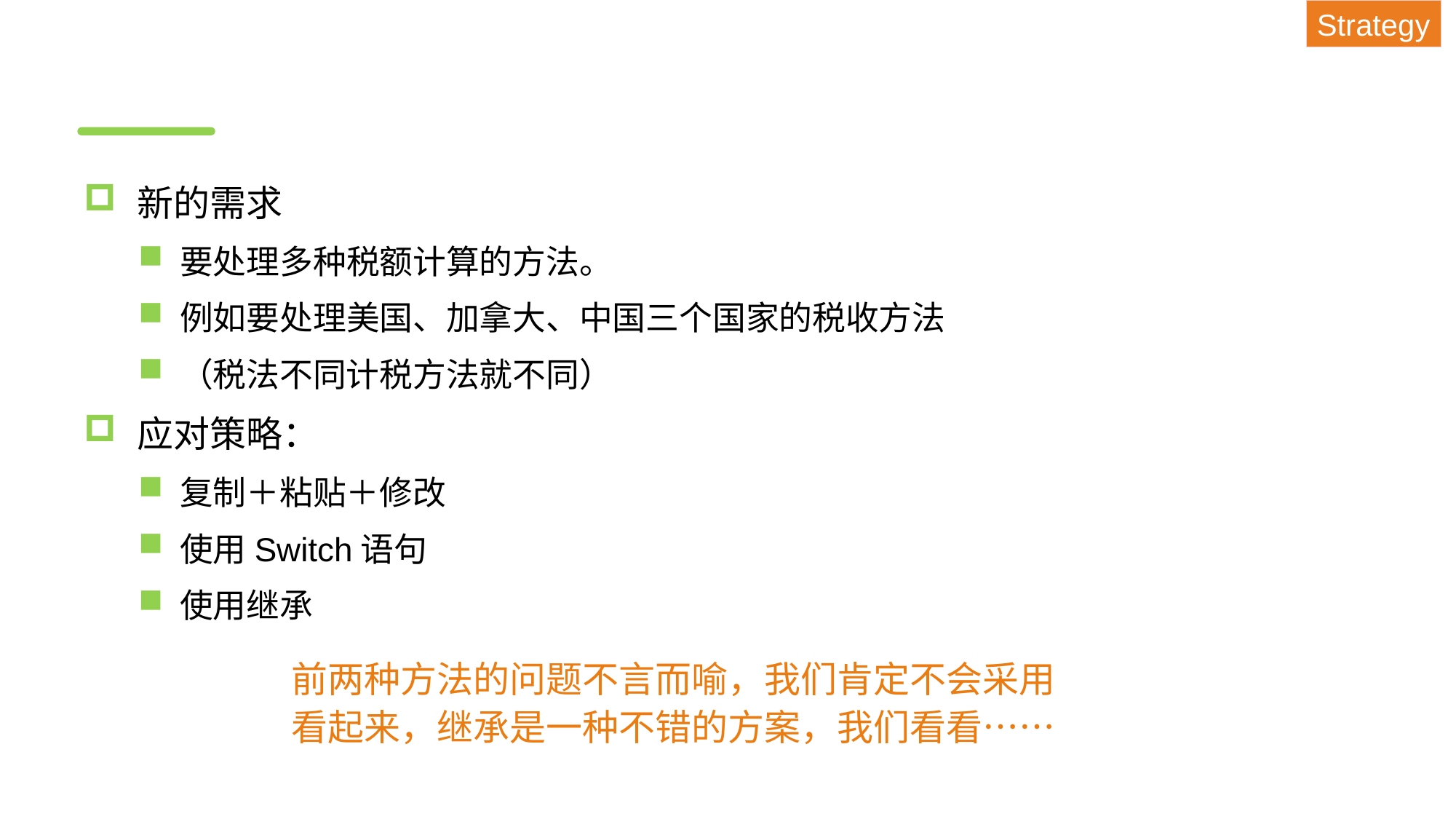

Strategy
#
新的需求
要处理多种税额计算的方法。
例如要处理美国、加拿大、中国三个国家的税收方法
（税法不同计税方法就不同）
应对策略：
复制＋粘贴＋修改
使用Switch语句
使用继承
前两种方法的问题不言而喻，我们肯定不会采用
看起来，继承是一种不错的方案，我们看看……
200